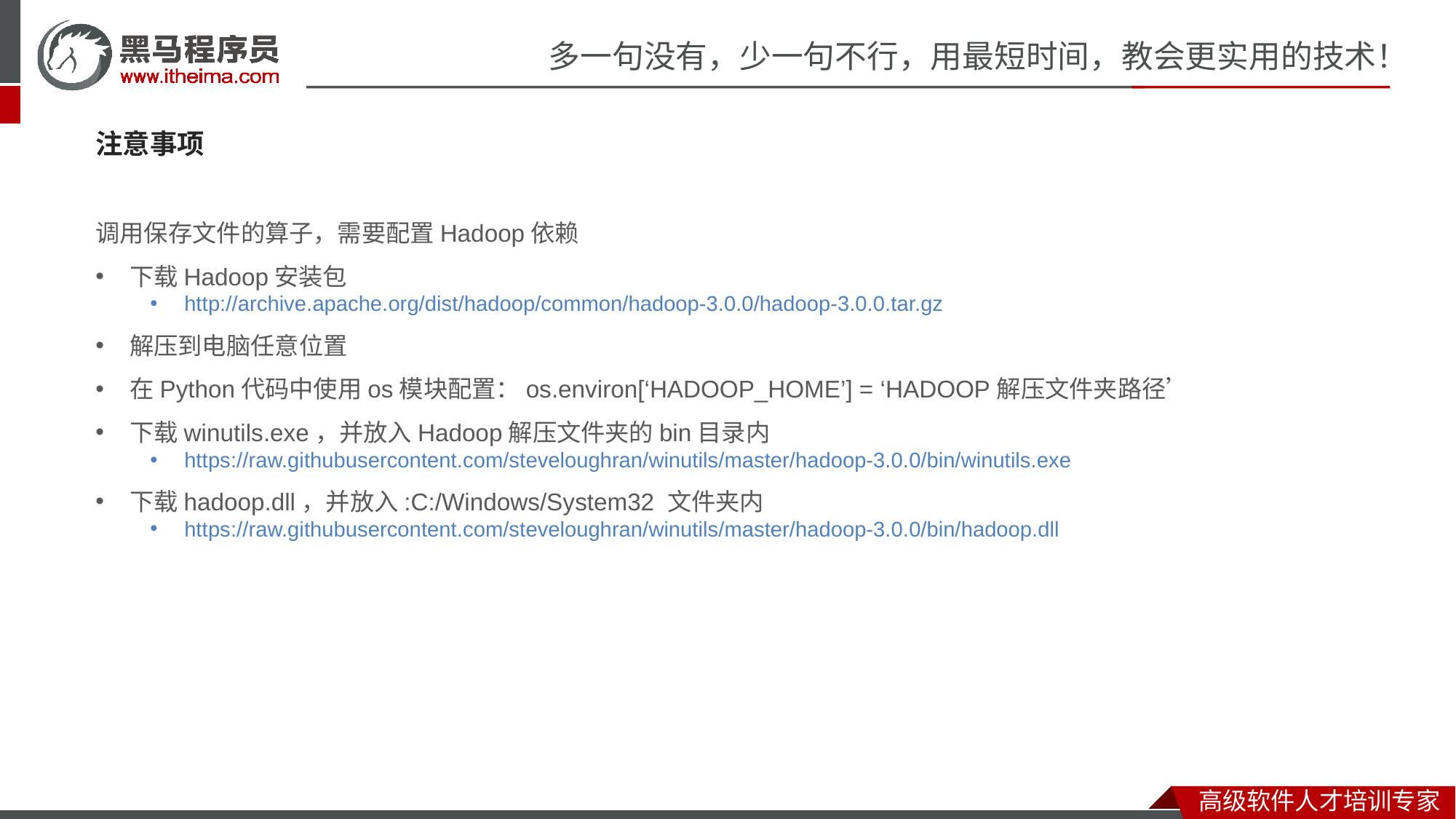

注意事项
调用保存文件的算子，需要配置Hadoop依赖
下载Hadoop安装包
http://archive.apache.org/dist/hadoop/common/hadoop-3.0.0/hadoop-3.0.0.tar.gz
解压到电脑任意位置
在Python代码中使用os模块配置：os.environ[‘HADOOP_HOME’] = ‘HADOOP解压文件夹路径’
下载winutils.exe，并放入Hadoop解压文件夹的bin目录内
https://raw.githubusercontent.com/steveloughran/winutils/master/hadoop-3.0.0/bin/winutils.exe
下载hadoop.dll，并放入:C:/Windows/System32 文件夹内
https://raw.githubusercontent.com/steveloughran/winutils/master/hadoop-3.0.0/bin/hadoop.dll